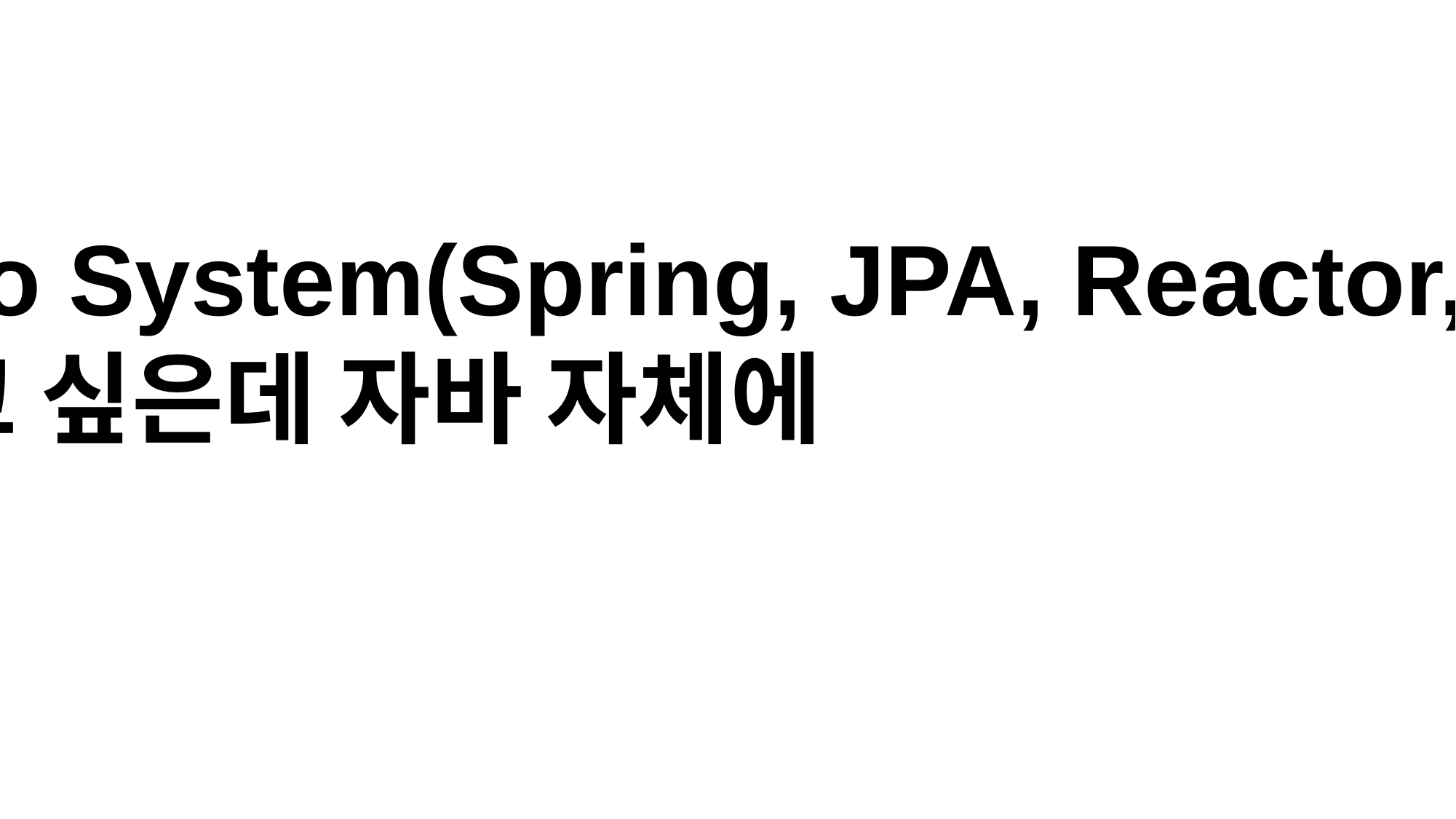

2번째…
자바의 Eco System(Spring, JPA, Reactor, Betty 등)
을 활용하고 싶은데 자바 자체에
불만이..